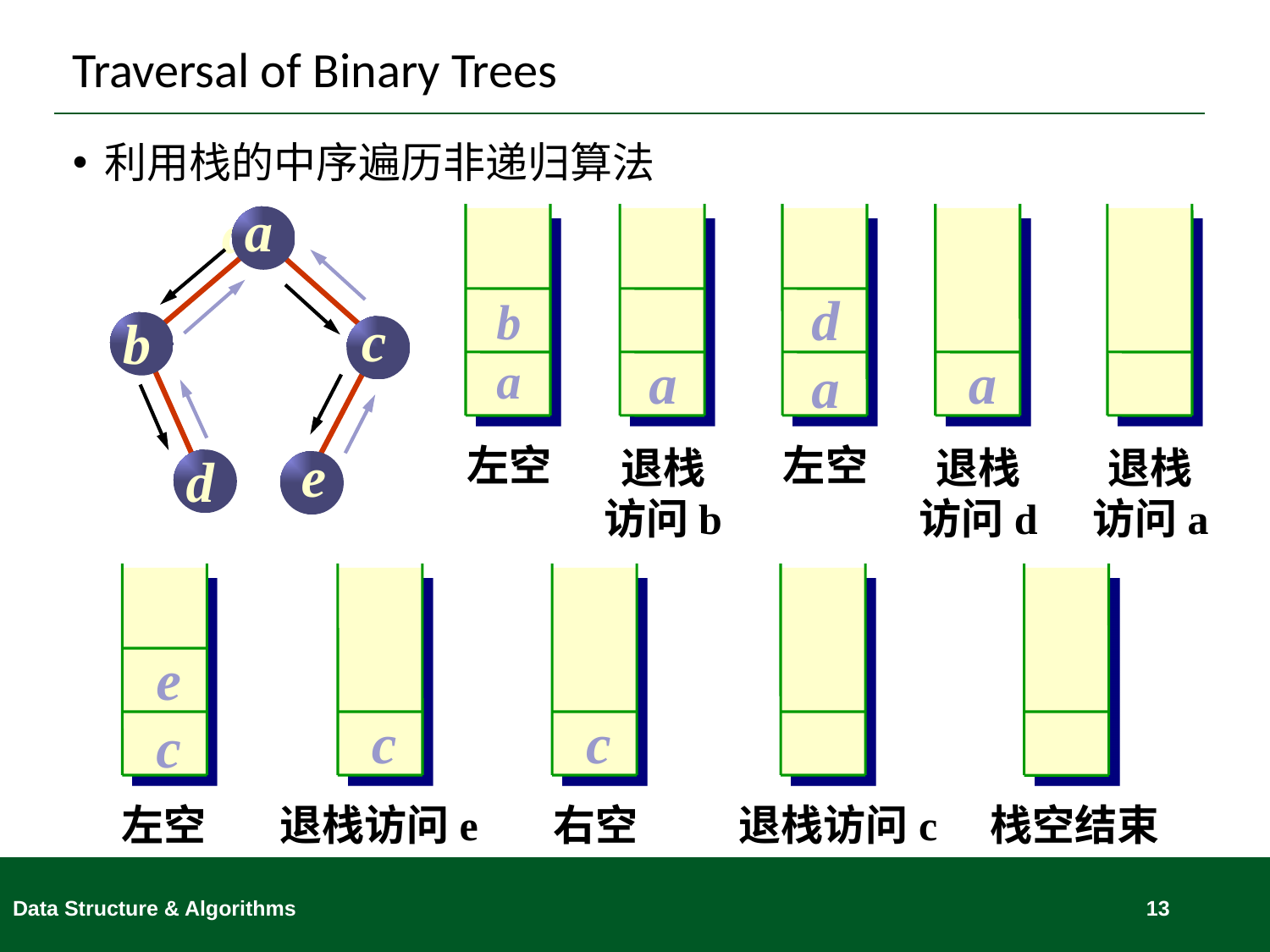

# Traversal of Binary Trees
利用栈的中序遍历非递归算法
a

c
b

e
d

a

d
a
b
a

a
a

左空
左空
退栈
访问b
退栈
访问d
退栈
访问a
d

e
c

c
c

左空
退栈访问e
右空
退栈访问c    栈空结束
Data Structure & Algorithms
13